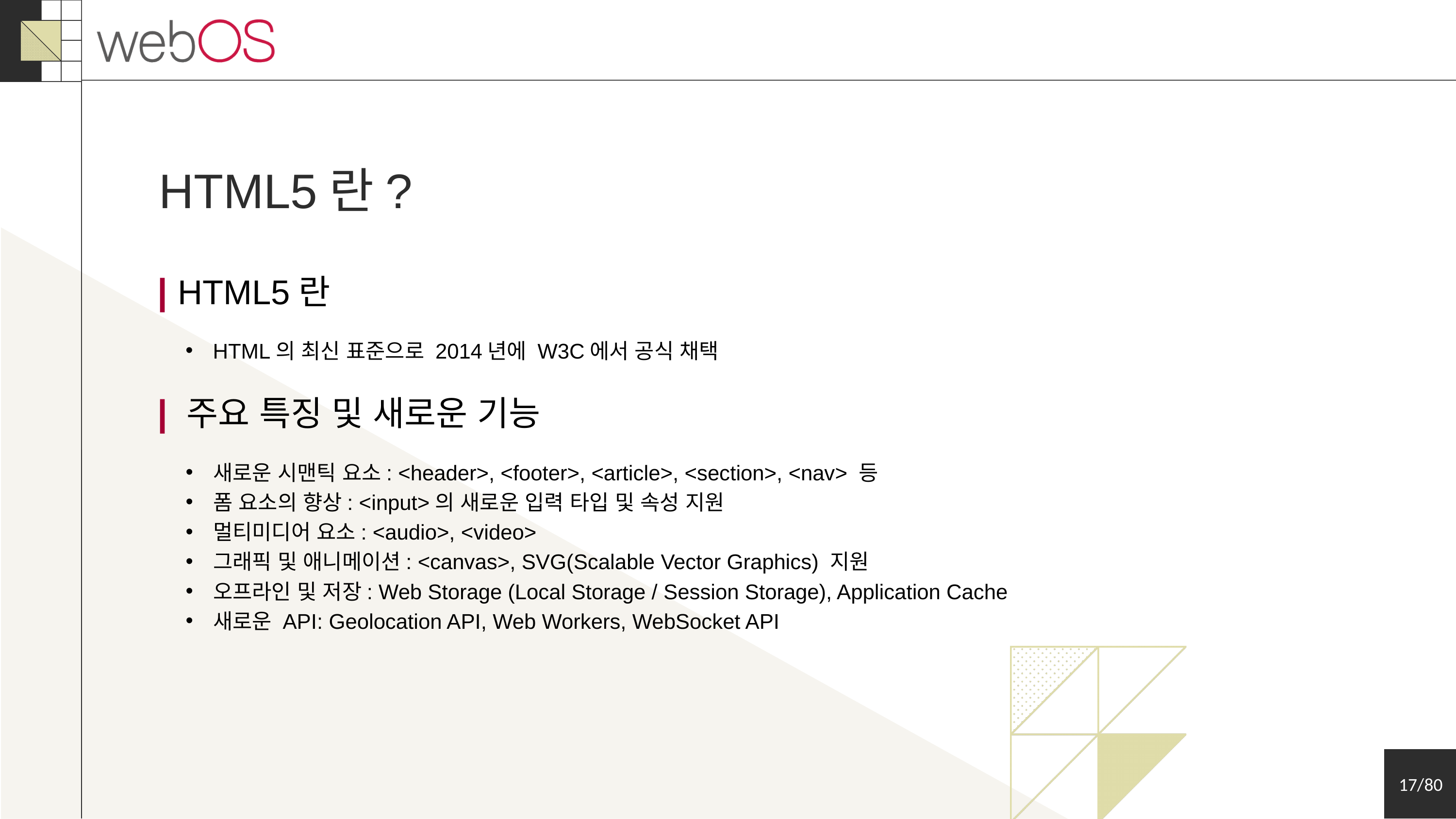

HTML5란?
| HTML5란
HTML의 최신 표준으로 2014년에 W3C에서 공식 채택
| 주요 특징 및 새로운 기능

새로운 시맨틱 요소: <header>, <footer>, <article>, <section>, <nav> 등
폼 요소의 향상: <input>의 새로운 입력 타입 및 속성 지원
멀티미디어 요소: <audio>, <video>
그래픽 및 애니메이션: <canvas>, SVG(Scalable Vector Graphics) 지원
오프라인 및 저장: Web Storage (Local Storage / Session Storage), Application Cache
새로운 API: Geolocation API, Web Workers, WebSocket API

17/80